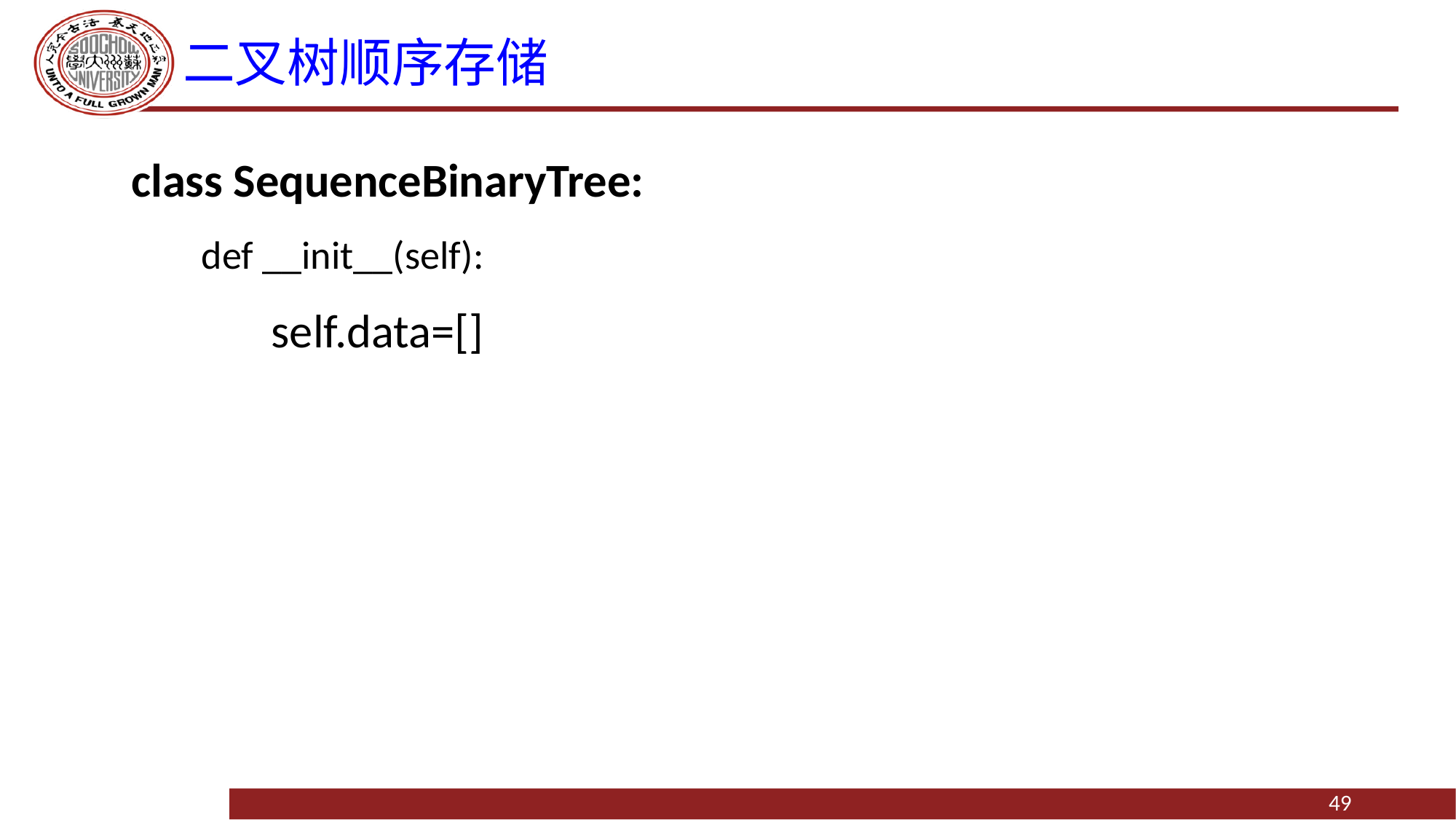

# 二叉树顺序存储
class SequenceBinaryTree:
def __init__(self):
self.data=[]

49